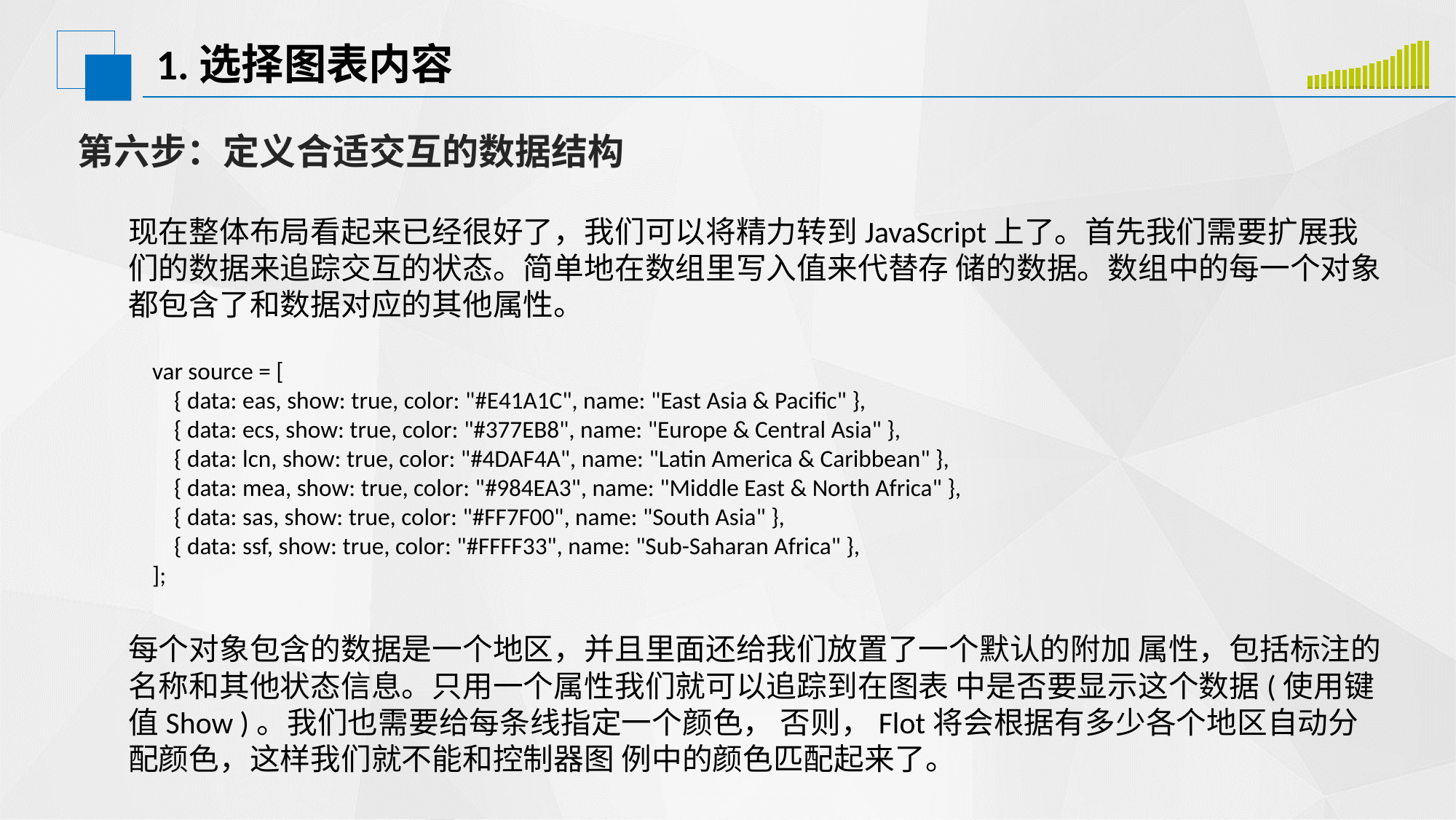

# 1.选择图表内容

### Chart

| Category | 系列 1 | 系列 2 |
|---|---|---|
| 类别 1 | 0.3 | 1.6 |
| 类别 2 | 0.3 | 1.7 |
| 类别 3 | 0.2 | 1.9 |
| 类别 4 | 0.4 | 2.1 |
| 类别 5 | 0.4 | 2.3 |
| 类别 6 | 0.3 | 2.4 |
| 类别 7 | 0.4 | 2.5 |
| 类别 8 | 0.4 | 2.6 |
| 类别 9 | 0.5 | 2.8 |
| 类别 10 | 0.4 | 3.2 |
| 类别 11 | 0.3 | 3.6 |
| 类别 12 | 0.3 | 3.8 |
| 类别 13 | 0.4 | 4.3 |
| 类别 14 | 0.4 | 5.2 |
| 类别 15 | 0.3 | 5.9 |
| 类别 16 | 0.4 | 6.0 |
| 类别 17 | 0.5 | 6.3 |
| 类别 18 | 0.4 | 6.4 |
第六步：定义合适交互的数据结构
现在整体布局看起来已经很好了，我们可以将精力转到JavaScript上了。首先我们需要扩展我们的数据来追踪交互的状态。简单地在数组里写入值来代替存 储的数据。数组中的每一个对象都包含了和数据对应的其他属性。
var source = [
    { data: eas, show: true, color: "#E41A1C", name: "East Asia & Pacific" },
    { data: ecs, show: true, color: "#377EB8", name: "Europe & Central Asia" },
    { data: lcn, show: true, color: "#4DAF4A", name: "Latin America & Caribbean" },
    { data: mea, show: true, color: "#984EA3", name: "Middle East & North Africa" },
    { data: sas, show: true, color: "#FF7F00", name: "South Asia" },
    { data: ssf, show: true, color: "#FFFF33", name: "Sub-Saharan Africa" },
];
每个对象包含的数据是一个地区，并且里面还给我们放置了一个默认的附加 属性，包括标注的名称和其他状态信息。只用一个属性我们就可以追踪到在图表 中是否要显示这个数据(使用键值Show )。我们也需要给每条线指定一个颜色， 否则，Flot将会根据有多少各个地区自动分配颜色，这样我们就不能和控制器图 例中的颜色匹配起来了。